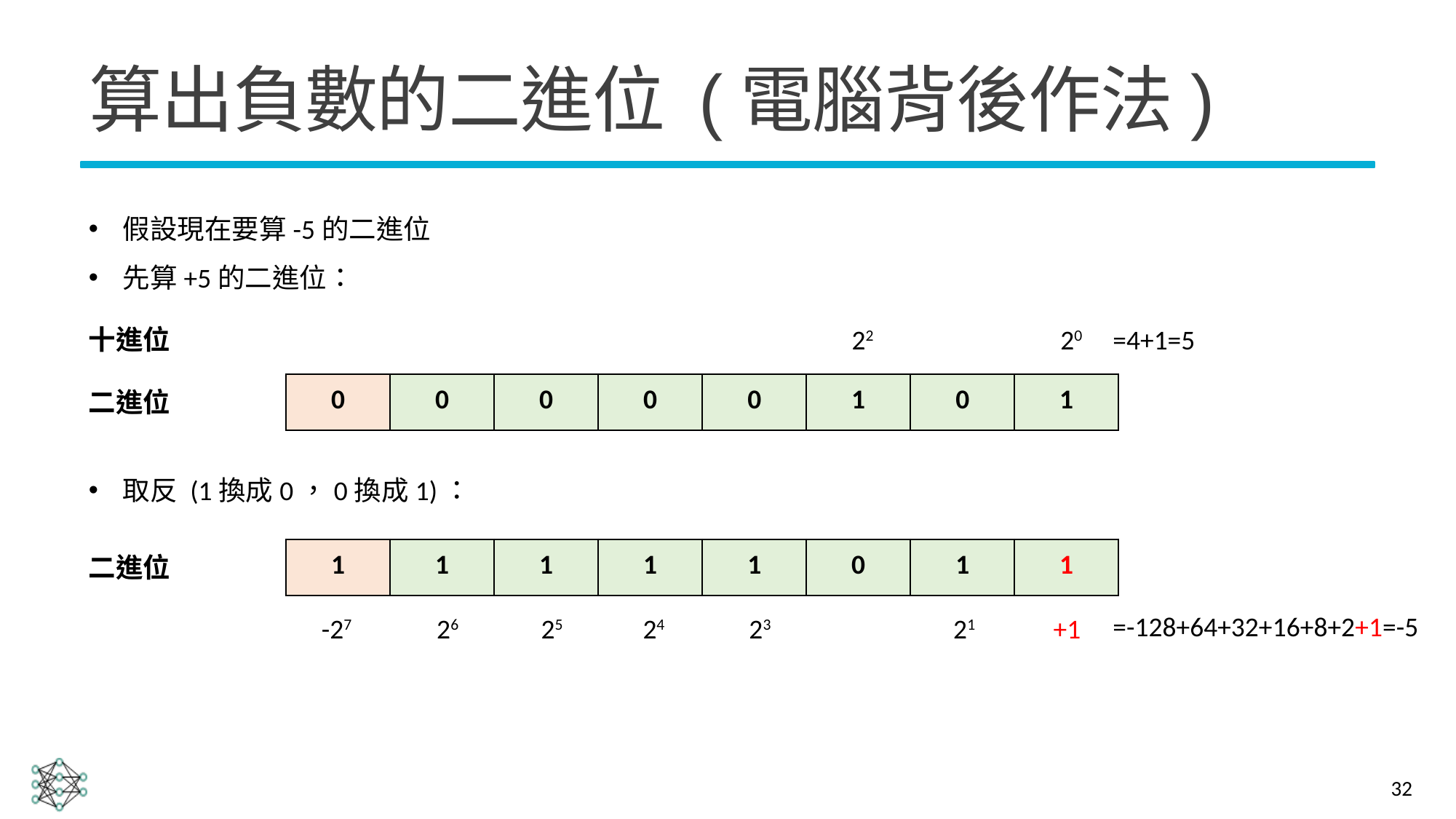

# 算出負數的二進位 (電腦背後作法)
假設現在要算-5的二進位
先算+5的二進位：
22
20
=4+1=5
十進位
| 0 | 0 | 0 | 0 | 0 | 1 | 0 | 1 |
| --- | --- | --- | --- | --- | --- | --- | --- |
二進位
取反 (1換成0，0換成1)：
| 1 | 1 | 1 | 1 | 1 | 0 | 1 | 1 |
| --- | --- | --- | --- | --- | --- | --- | --- |
二進位
=-128+64+32+16+8+2+1=-5
-27
26
25
24
23
21
+1
32